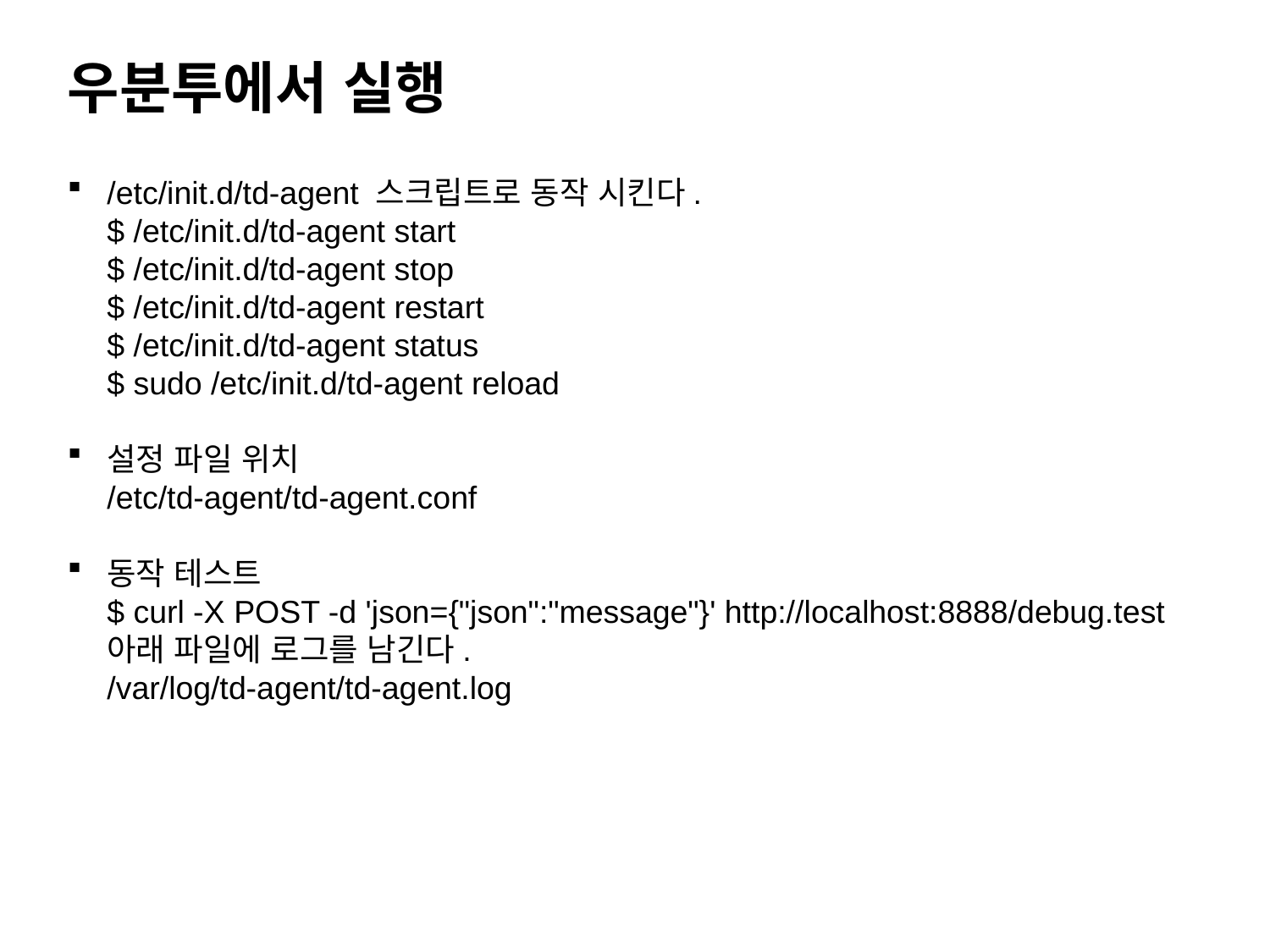

우분투에서 실행
/etc/init.d/td-agent 스크립트로 동작 시킨다.
$ /etc/init.d/td-agent start
$ /etc/init.d/td-agent stop
$ /etc/init.d/td-agent restart
$ /etc/init.d/td-agent status
$ sudo /etc/init.d/td-agent reload
설정 파일 위치
/etc/td-agent/td-agent.conf
동작 테스트
$ curl -X POST -d 'json={"json":"message"}' http://localhost:8888/debug.test
아래 파일에 로그를 남긴다.
/var/log/td-agent/td-agent.log